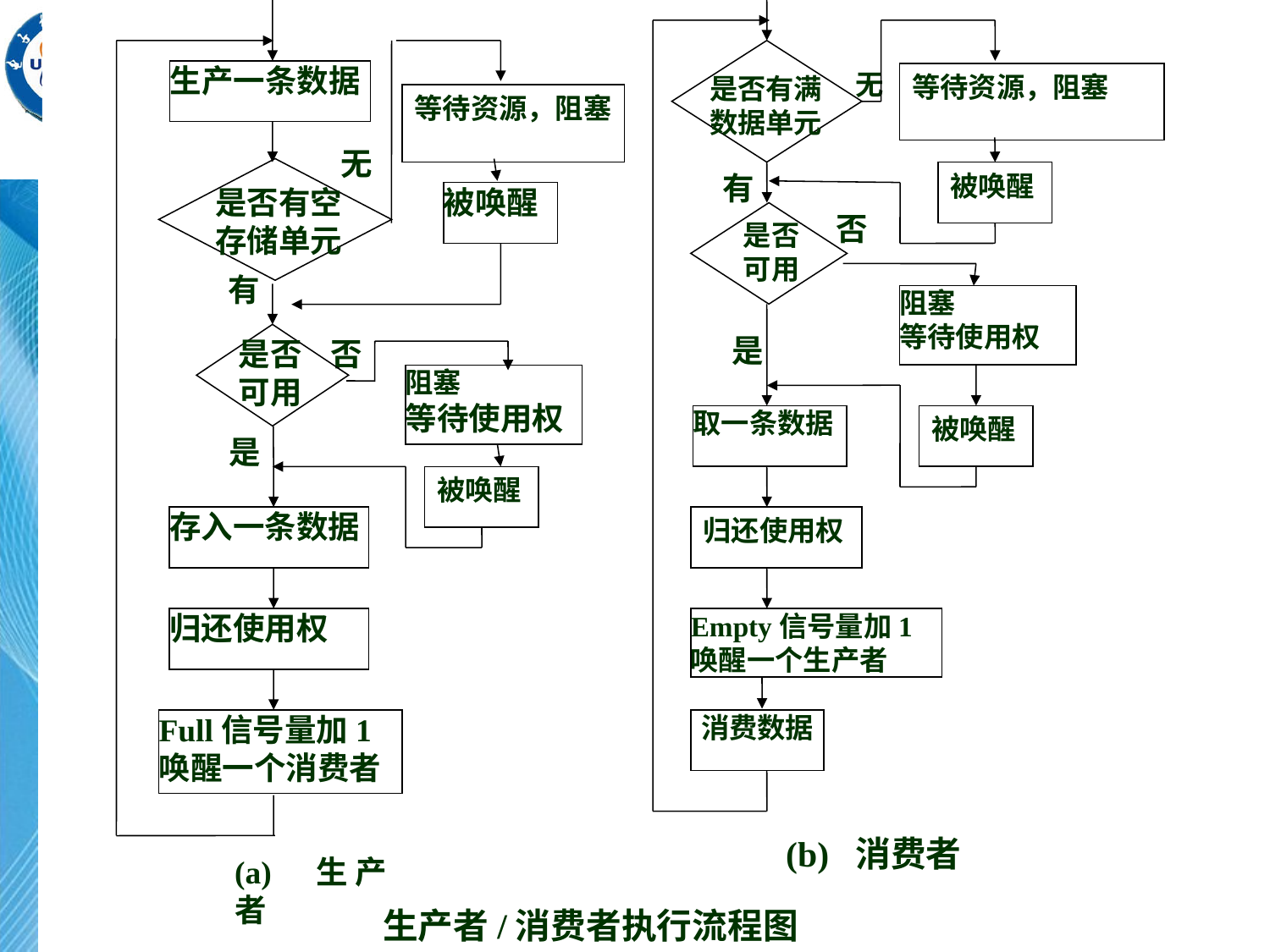

生产一条数据
无
等待资源，阻塞
是否有满
数据单元
等待资源，阻塞

无

有

被唤醒

是否有空
存储单元
被唤醒

否
是否
可用

有

阻塞
等待使用权

是
是否
可用
否

阻塞
等待使用权

取一条数据
被唤醒
是

被唤醒

存入一条数据
归还使用权

归还使用权
Empty信号量加1
唤醒一个生产者

Full信号量加1
唤醒一个消费者
消费数据

(b)  消费者

(a)  生产者
生产者/消费者执行流程图